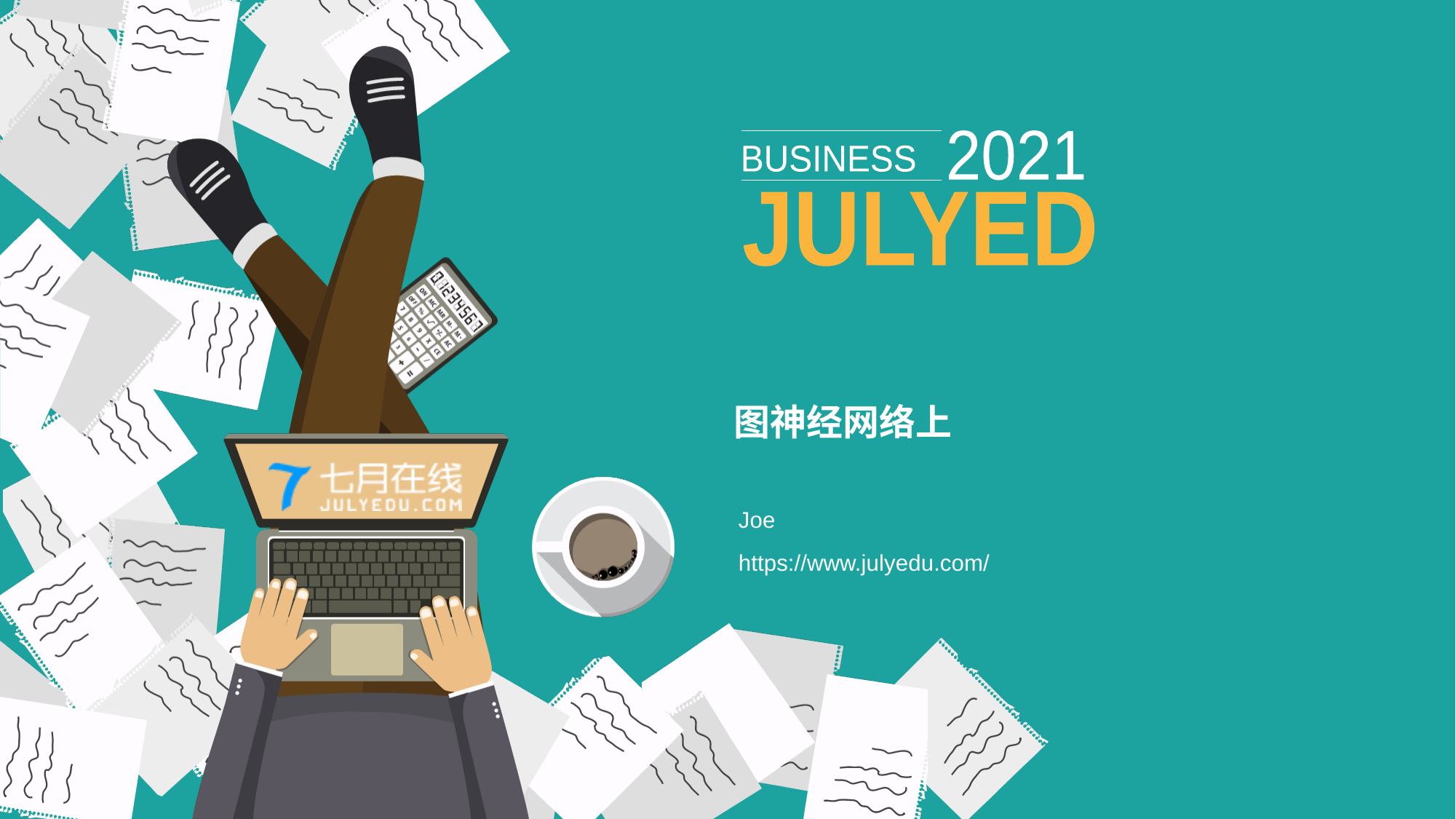

2021
BUSINESS
JULYED
# 图神经网络上
Joe
https://www.julyedu.com/